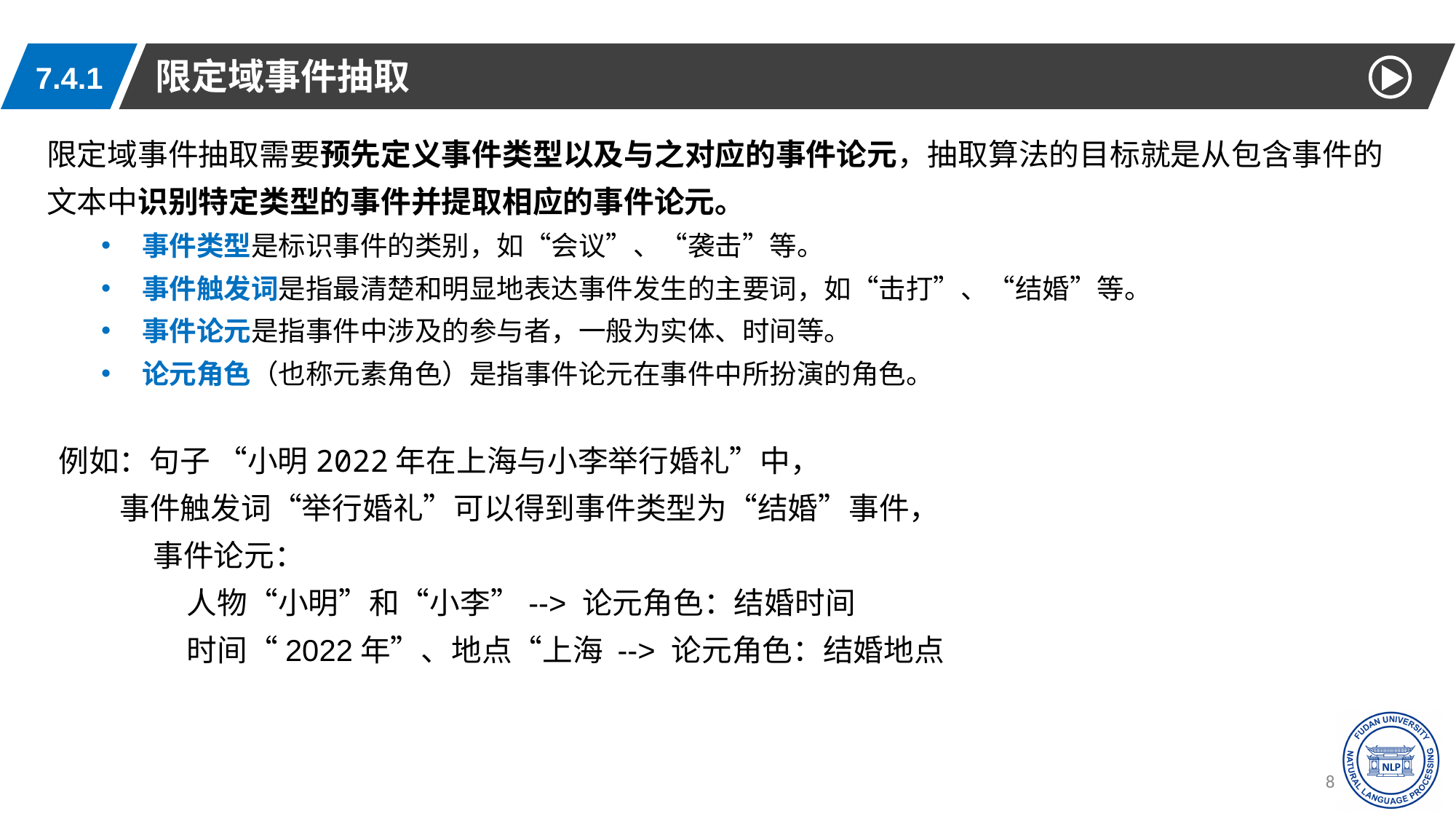

限定域事件抽取
7.4.1

限定域事件抽取需要预先定义事件类型以及与之对应的事件论元，抽取算法的目标就是从包含事件的文本中识别特定类型的事件并提取相应的事件论元。
事件类型是标识事件的类别，如“会议”、“袭击”等。
事件触发词是指最清楚和明显地表达事件发生的主要词，如“击打”、“结婚”等。
事件论元是指事件中涉及的参与者，一般为实体、时间等。
论元角色（也称元素角色）是指事件论元在事件中所扮演的角色。
例如：句子 “小明2022年在上海与小李举行婚礼”中，
        事件触发词“举行婚礼”可以得到事件类型为“结婚”事件，
             事件论元：
                  人物“小明”和“小李”--> 论元角色：结婚时间
                  时间“2022年”、地点“上海 --> 论元角色：结婚地点
82